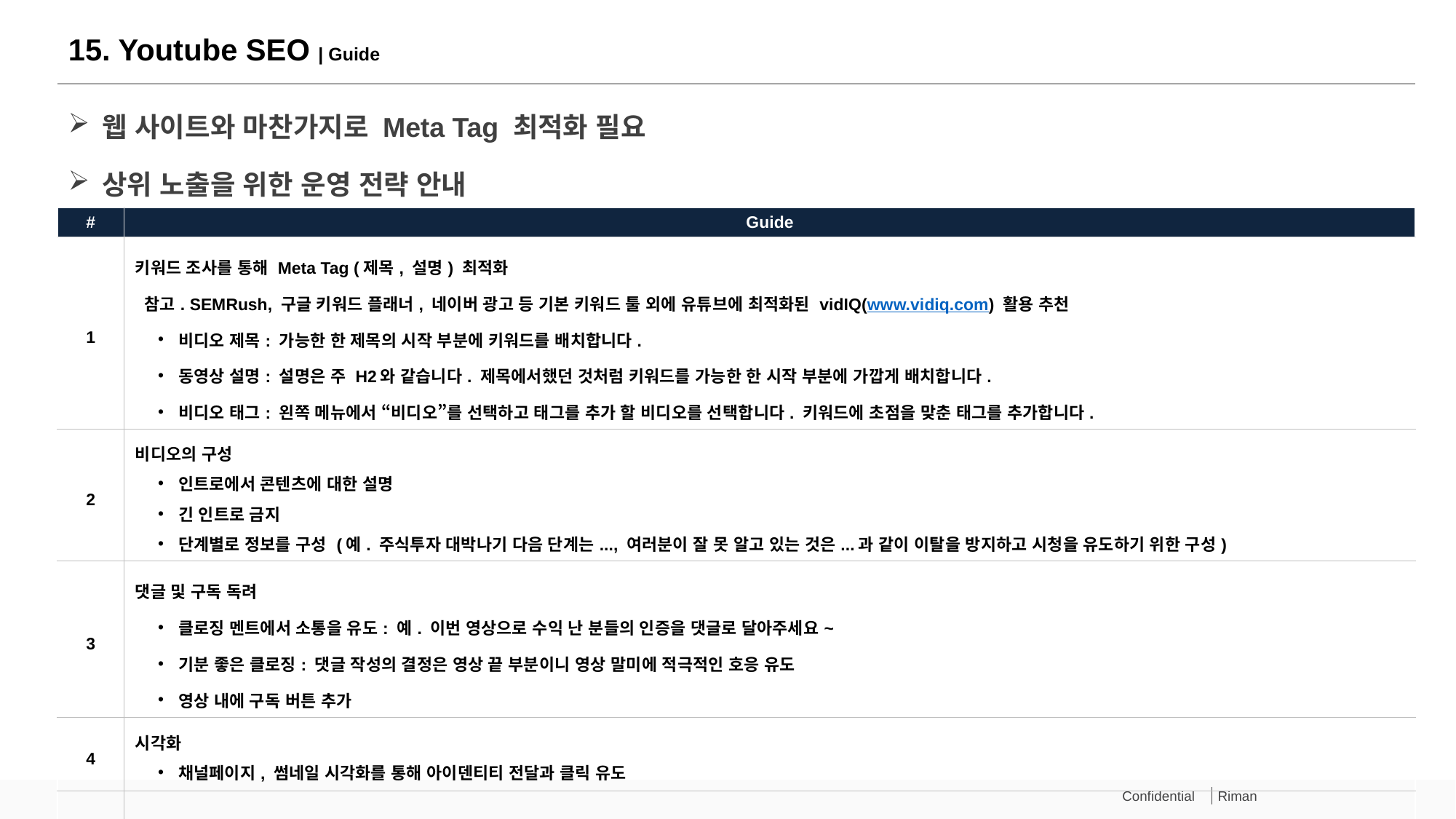

# 15. Youtube SEO | Guide
웹 사이트와 마찬가지로 Meta Tag 최적화 필요
상위 노출을 위한 운영 전략 안내
| # | Guide |
| --- | --- |
| 1 | 키워드 조사를 통해 Meta Tag (제목, 설명) 최적화 참고. SEMRush, 구글 키워드 플래너, 네이버 광고 등 기본 키워드 툴 외에 유튜브에 최적화된 vidIQ(www.vidiq.com) 활용 추천 비디오 제목: 가능한 한 제목의 시작 부분에 키워드를 배치합니다. 동영상 설명: 설명은 주 H2와 같습니다. 제목에서했던 것처럼 키워드를 가능한 한 시작 부분에 가깝게 배치합니다. 비디오 태그: 왼쪽 메뉴에서 “비디오”를 선택하고 태그를 추가 할 비디오를 선택합니다. 키워드에 초점을 맞춘 태그를 추가합니다. |
| 2 | 비디오의 구성 인트로에서 콘텐츠에 대한 설명 긴 인트로 금지 단계별로 정보를 구성 (예. 주식투자 대박나기 다음 단계는..., 여러분이 잘 못 알고 있는 것은...과 같이 이탈을 방지하고 시청을 유도하기 위한 구성) |
| 3 | 댓글 및 구독 독려 클로징 멘트에서 소통을 유도: 예. 이번 영상으로 수익 난 분들의 인증을 댓글로 달아주세요~ 기분 좋은 클로징: 댓글 작성의 결정은 영상 끝 부분이니 영상 말미에 적극적인 호응 유도 영상 내에 구독 버튼 추가 |
| 4 | 시각화 채널페이지, 썸네일 시각화를 통해 아이덴티티 전달과 클릭 유도 |
| 5 | 유튜브 추천 영상 노출을 위한 방안: 라이브 방송 진행 & 지속적인 신규 비디오 업로드 |